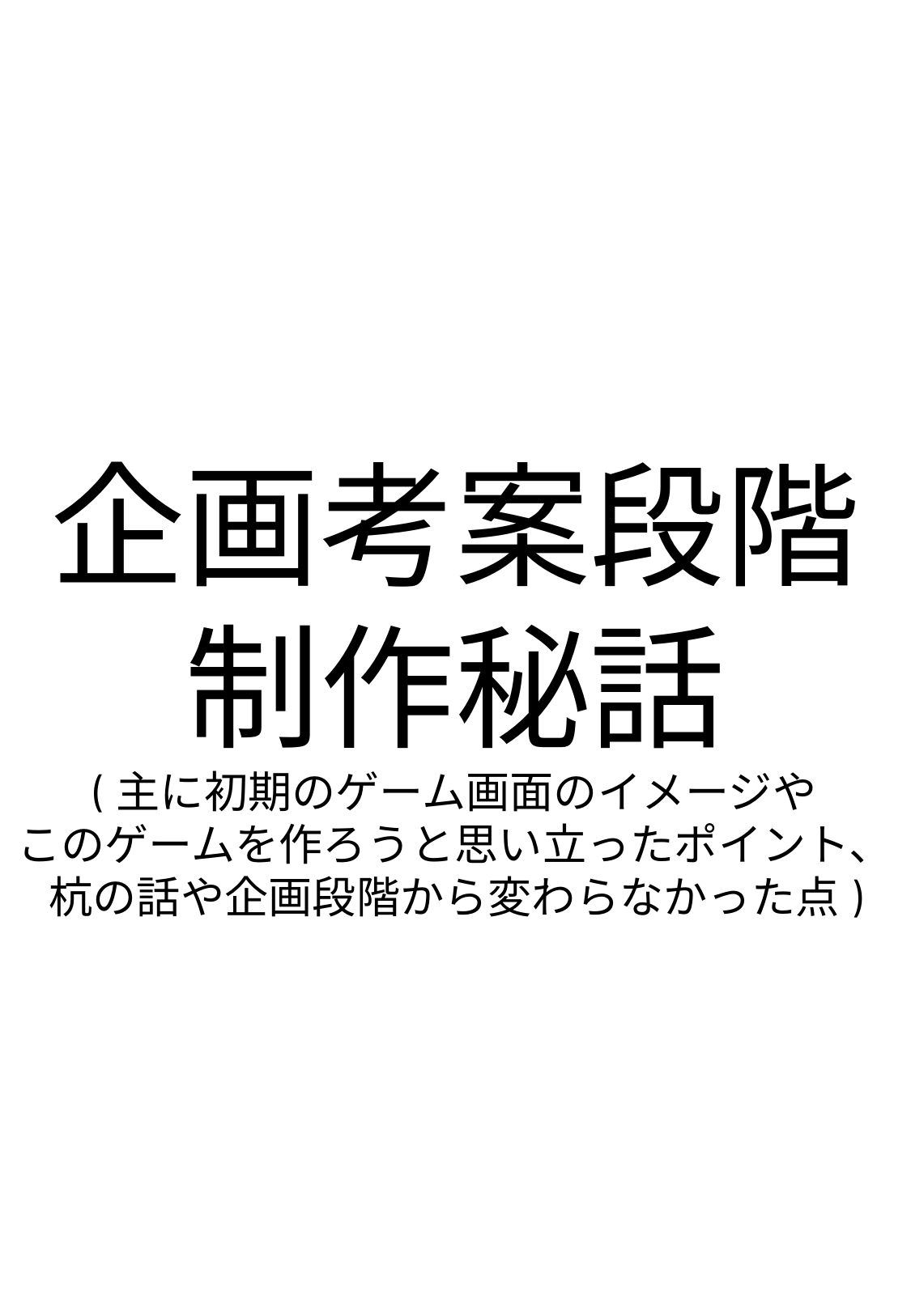

企画考案段階
制作秘話
(主に初期のゲーム画面のイメージや
このゲームを作ろうと思い立ったポイント、
杭の話や企画段階から変わらなかった点)